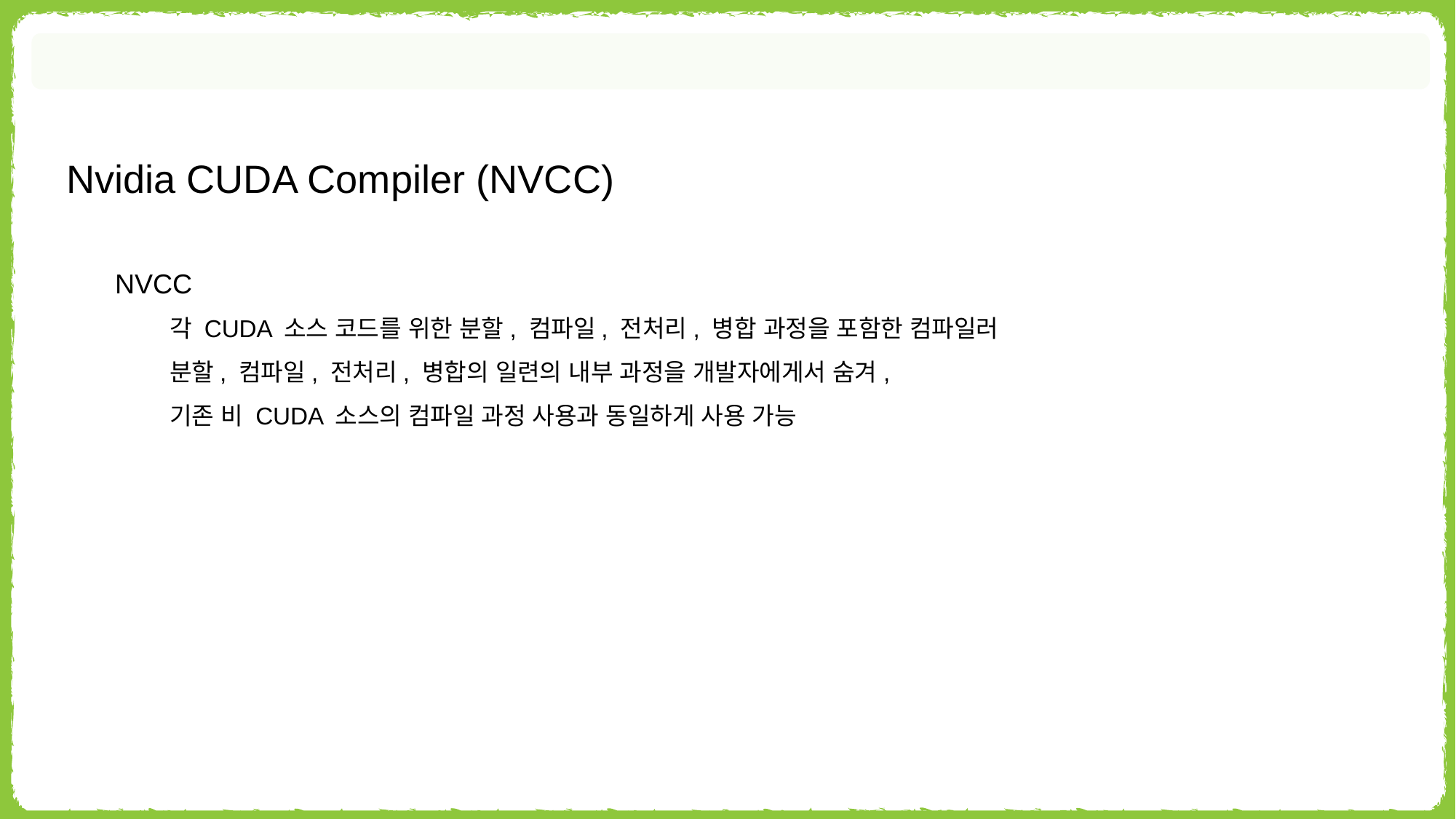

Nvidia CUDA Compiler (NVCC)
NVCC
각 CUDA 소스 코드를 위한 분할, 컴파일, 전처리, 병합 과정을 포함한 컴파일러
분할, 컴파일, 전처리, 병합의 일련의 내부 과정을 개발자에게서 숨겨,
기존 비 CUDA 소스의 컴파일 과정 사용과 동일하게 사용 가능